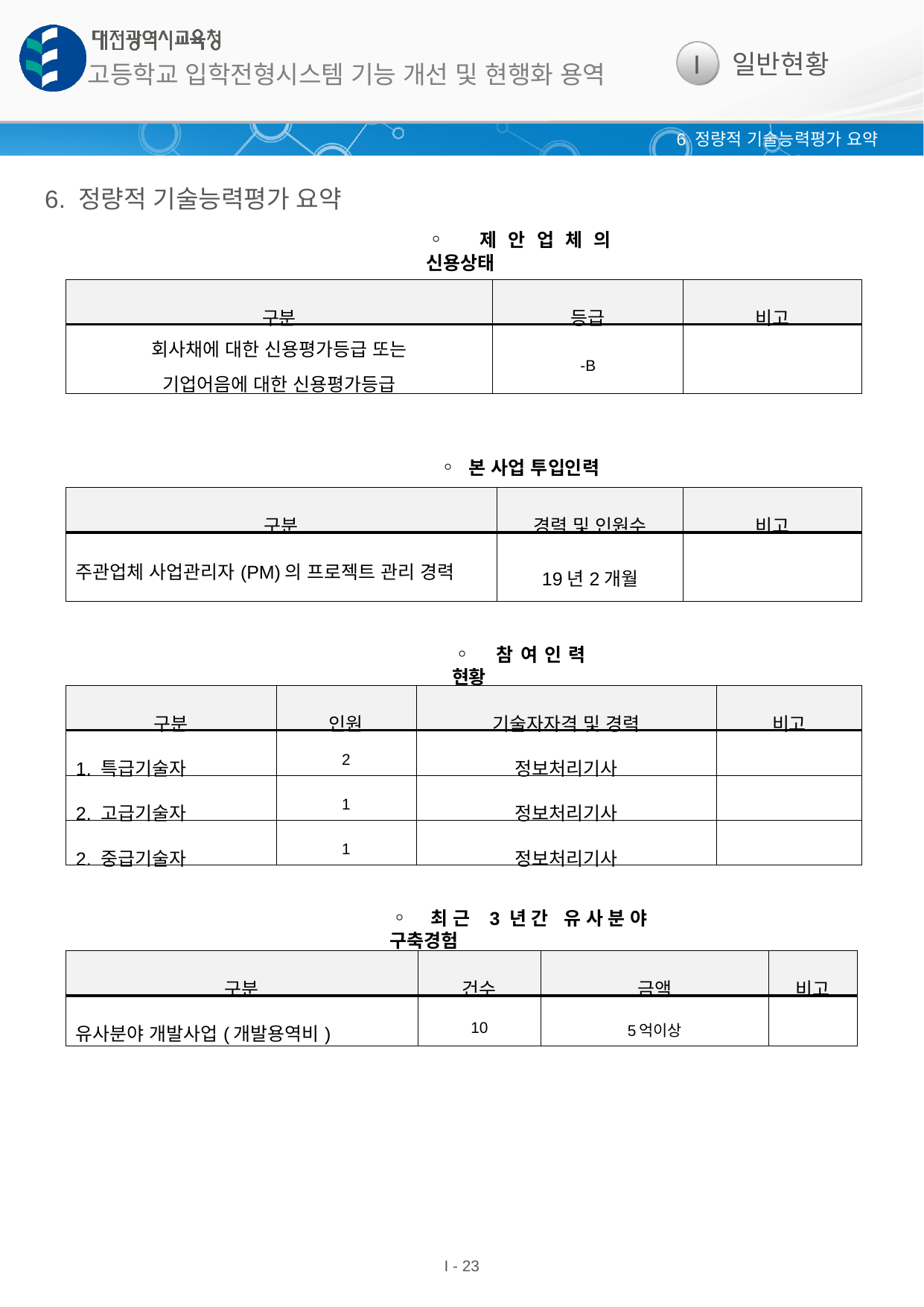

6 정량적 기술능력평가 요약
6. 정량적 기술능력평가 요약
◦ 제안업체의 신용상태
| 구분 | 등급 | 비고 |
| --- | --- | --- |
| 회사채에 대한 신용평가등급 또는 기업어음에 대한 신용평가등급 | -B |  |
◦ 본 사업 투입인력

| 구분 | 경력 및 인원수 | 비고 |
| --- | --- | --- |
| 주관업체 사업관리자(PM)의 프로젝트 관리 경력 | 19년2개월 |  |
◦ 참여인력 현황

| 구분 | 인원 | 기술자자격 및 경력 | 비고 |
| --- | --- | --- | --- |
| 1. 특급기술자 | 2 | 정보처리기사 |  |
| 2. 고급기술자 | 1 | 정보처리기사 |  |
| 2. 중급기술자 | 1 | 정보처리기사 |  |
◦ 최근 3년간 유사분야 구축경험

| 구분 | 건수 | 금액 | 비고 |
| --- | --- | --- | --- |
| 유사분야 개발사업(개발용역비) | 10 | 5억이상 |  |